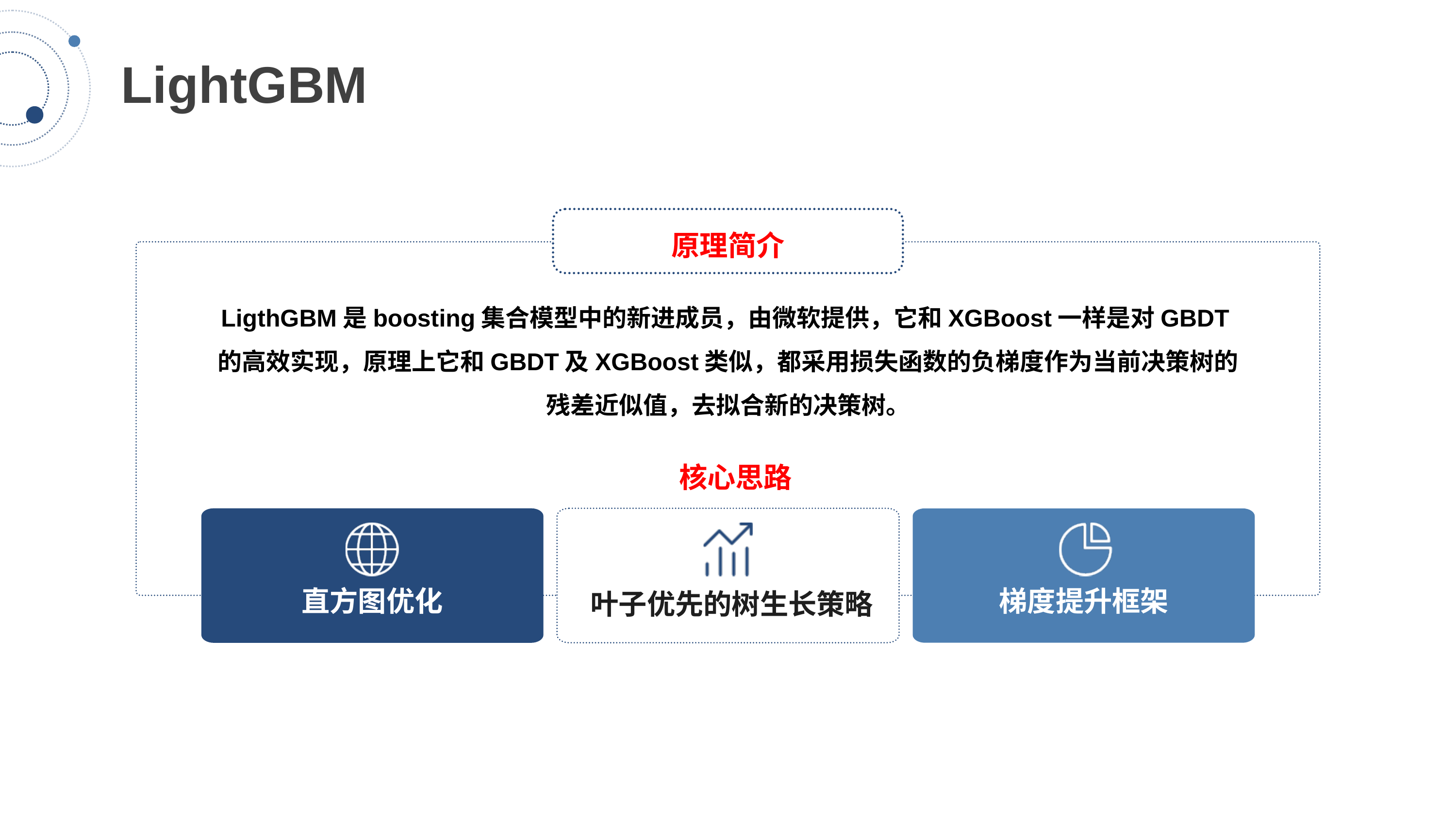

LightGBM

原理简介

LigthGBM是boosting集合模型中的新进成员，由微软提供，它和XGBoost一样是对GBDT的高效实现，原理上它和GBDT及XGBoost类似，都采用损失函数的负梯度作为当前决策树的残差近似值，去拟合新的决策树。
核心思路

直方图优化
梯度提升框架
叶子优先的树生长策略